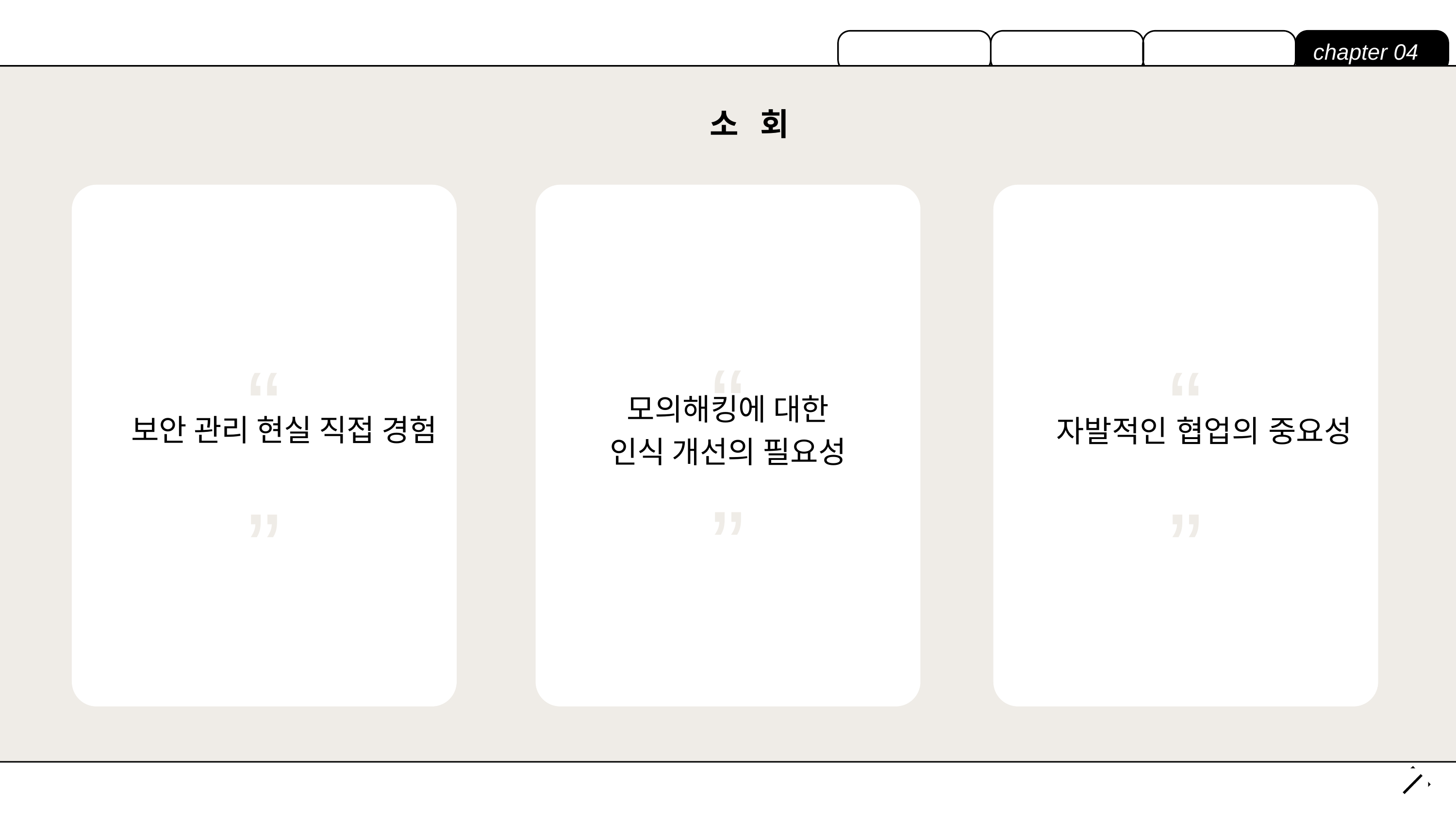

chapter 04

소   회

“
”
“
”
“
”
모의해킹에 대한
인식 개선의 필요성
보안 관리 현실 직접 경험
자발적인 협업의 중요성